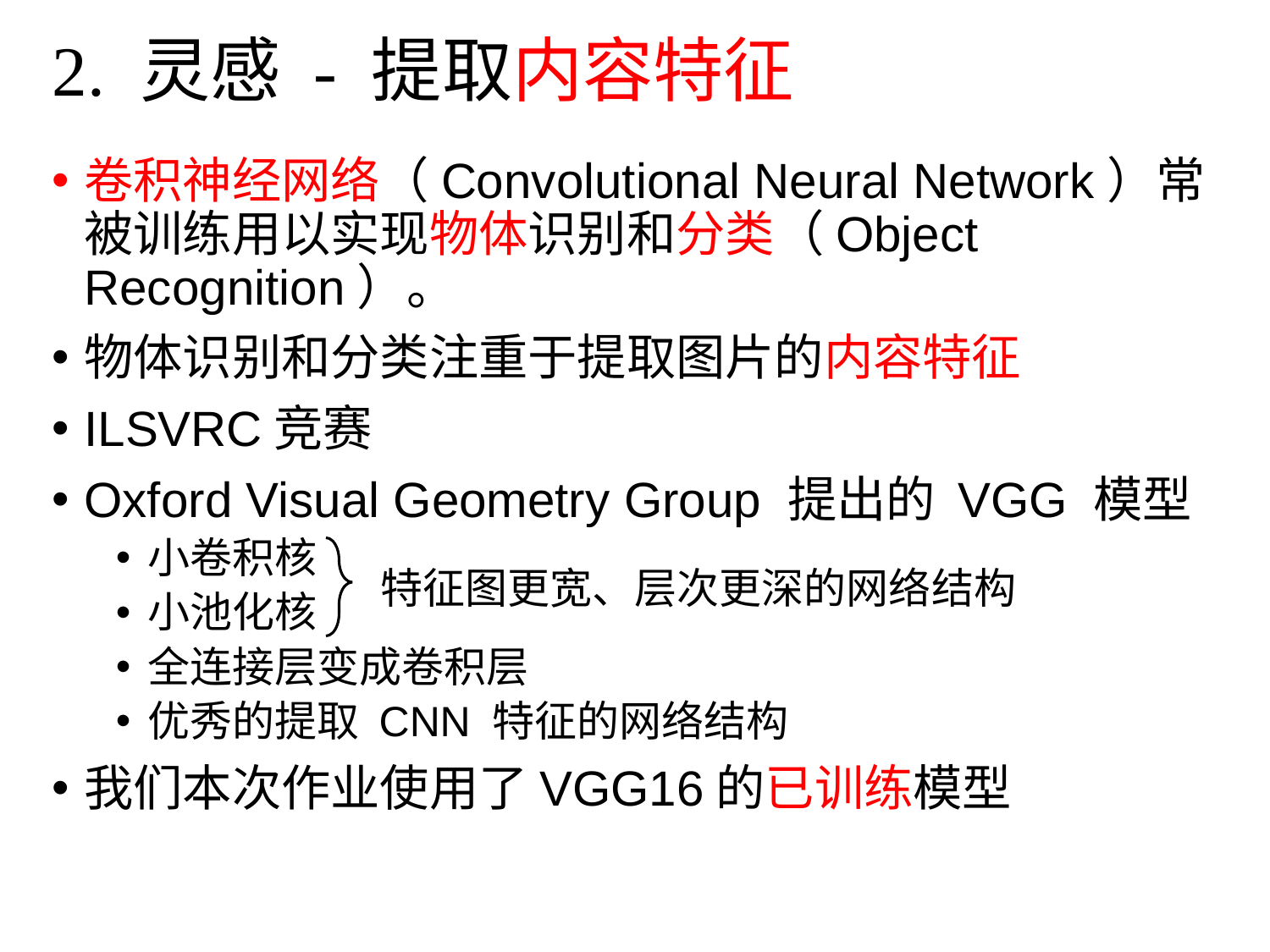

# 2. 灵感 - 提取内容特征
卷积神经网络（Convolutional Neural Network）常被训练用以实现物体识别和分类（Object Recognition）。
物体识别和分类注重于提取图片的内容特征
ILSVRC竞赛
Oxford Visual Geometry Group 提出的 VGG 模型
小卷积核
小池化核
全连接层变成卷积层
优秀的提取 CNN 特征的网络结构
我们本次作业使用了VGG16的已训练模型

特征图更宽、层次更深的网络结构